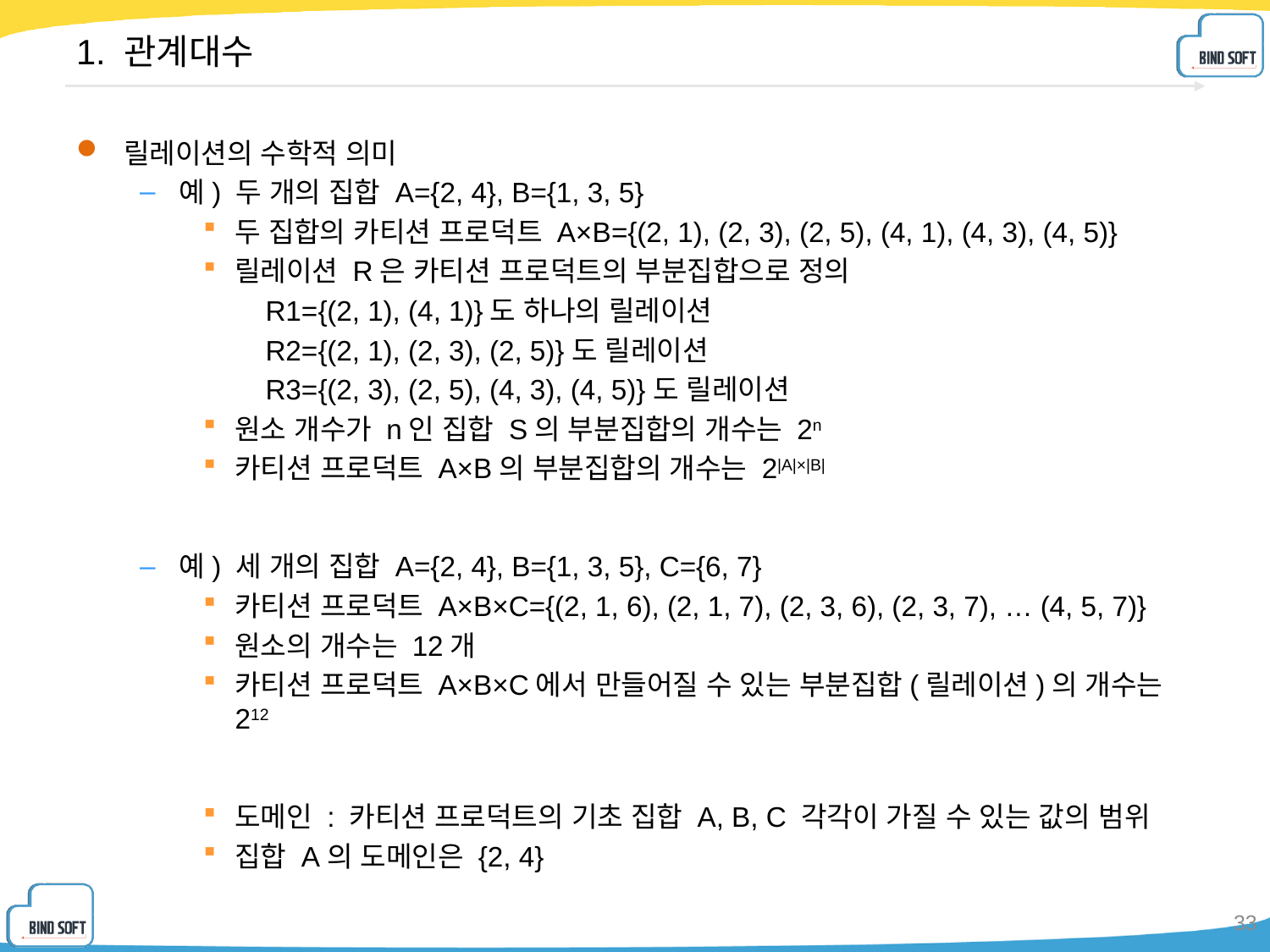

# 1. 관계대수
릴레이션의 수학적 의미
예) 두 개의 집합 A={2, 4}, B={1, 3, 5}
두 집합의 카티션 프로덕트 A×B={(2, 1), (2, 3), (2, 5), (4, 1), (4, 3), (4, 5)}
릴레이션 R은 카티션 프로덕트의 부분집합으로 정의
	R1={(2, 1), (4, 1)}도 하나의 릴레이션
	R2={(2, 1), (2, 3), (2, 5)}도 릴레이션
	R3={(2, 3), (2, 5), (4, 3), (4, 5)}도 릴레이션
원소 개수가 n인 집합 S의 부분집합의 개수는 2n
카티션 프로덕트 A×B의 부분집합의 개수는 2|A|×|B|

예) 세 개의 집합 A={2, 4}, B={1, 3, 5}, C={6, 7}
카티션 프로덕트 A×B×C={(2, 1, 6), (2, 1, 7), (2, 3, 6), (2, 3, 7), … (4, 5, 7)}
원소의 개수는 12개
카티션 프로덕트 A×B×C에서 만들어질 수 있는 부분집합(릴레이션)의 개수는 212

도메인 : 카티션 프로덕트의 기초 집합 A, B, C 각각이 가질 수 있는 값의 범위
집합 A의 도메인은 {2, 4}
33